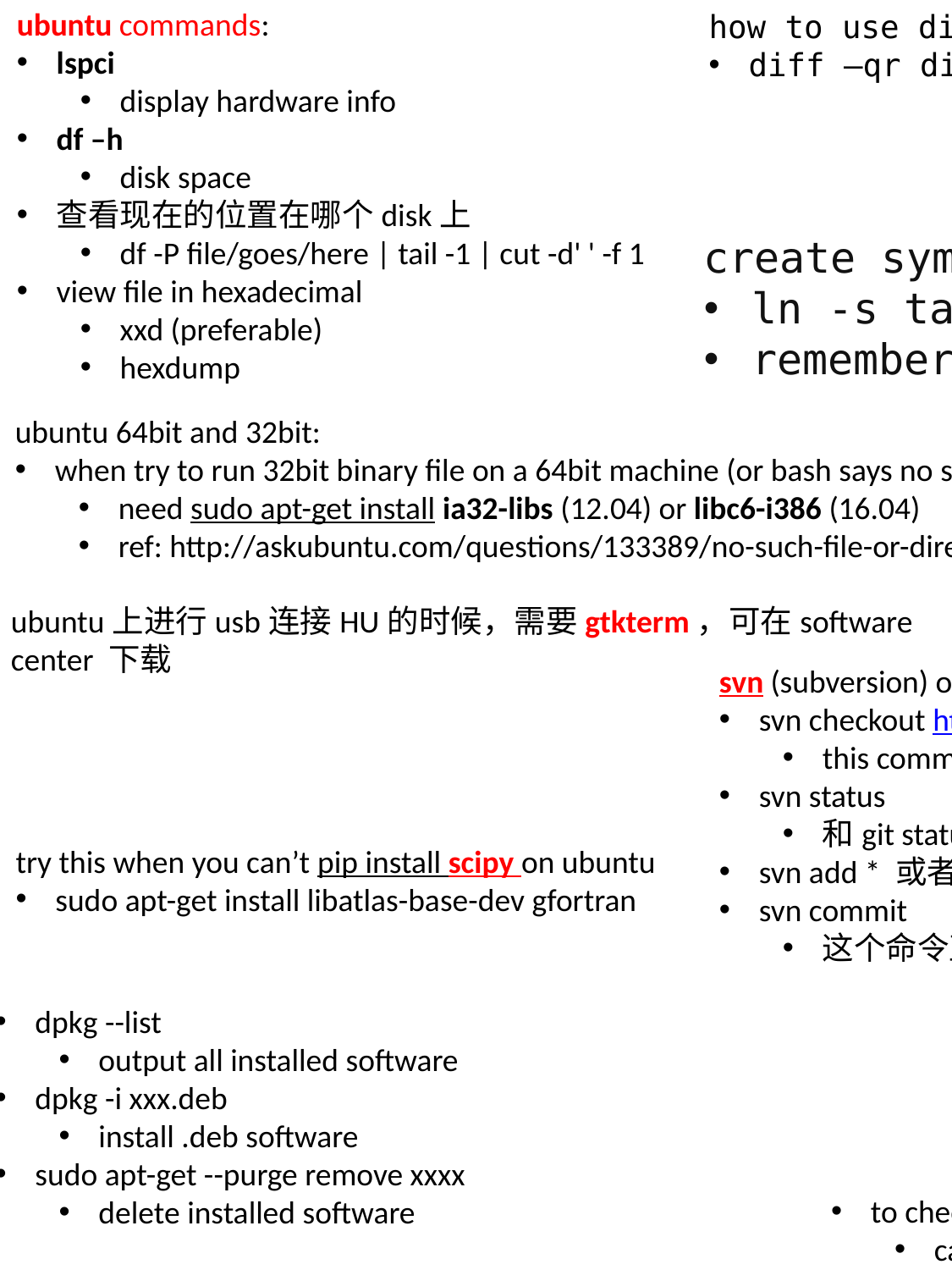

Tips:
diff するには
sudo apt-get install meld
でmeldを使う方がいい～
binary file format output
hexdump –e ’16/1 “0x%02x,” “\n”’ filename
ubuntu commands:
lspci
display hardware info
df –h
disk space
查看现在的位置在哪个disk上
df -P file/goes/here | tail -1 | cut -d' ' -f 1
view file in hexadecimal
xxd (preferable)
hexdump

how to use diff on Ubuntu:
diff –qr dir1 dir2 | sort
create symbolic link
ln -s target_directory link_directory
remember to write the full path!!!
ubuntu 64bit and 32bit:
when try to run 32bit binary file on a 64bit machine (or bash says no such file even file exists!)
need sudo apt-get install ia32-libs (12.04) or libc6-i386 (16.04)
ref: http://askubuntu.com/questions/133389/no-such-file-or-directory-but-the-file-exists
ubuntu上进行usb连接HU的时候，需要gtkterm，可在software center 下载
svn (subversion) on Ubuntu:
svn checkout https://pad10-m7gsec-repos.vserv.jp.panasonic.com/repos/trunk/source/secure/
this command download the folder “secure” to current location
svn status
和git status一样，查看现在状态
svn add * 或者 svn delete ？ 来添加或者删除文件
svn commit
这个命令直接写log之后push
try this when you can’t pip install scipy on ubuntu
sudo apt-get install libatlas-base-dev gfortran
locate libcrypto
to output target lib location
dpkg –L libssl:i386
also worked like a charm
dpkg --list
output all installed software
dpkg -i xxx.deb
install .deb software
sudo apt-get --purge remove xxxx
delete installed software
to check TAB and SPACE in a file
cat –e –t –v filename
在本地的Linux电脑上的Ternimal中输入 “printenv | grep DISPLAY”
可以找到当前display的号码(一般是:0),
然后远程ssh进这个linux电脑，在ssh的terminal上”export DISPLAY=:0”之后，
再输入命令像”display xxx.png &”，就可以将xxx.png显示在这个linux的physical screen上
当我黑入别人电脑，想给victim展示点什么东西的时候可以用这个